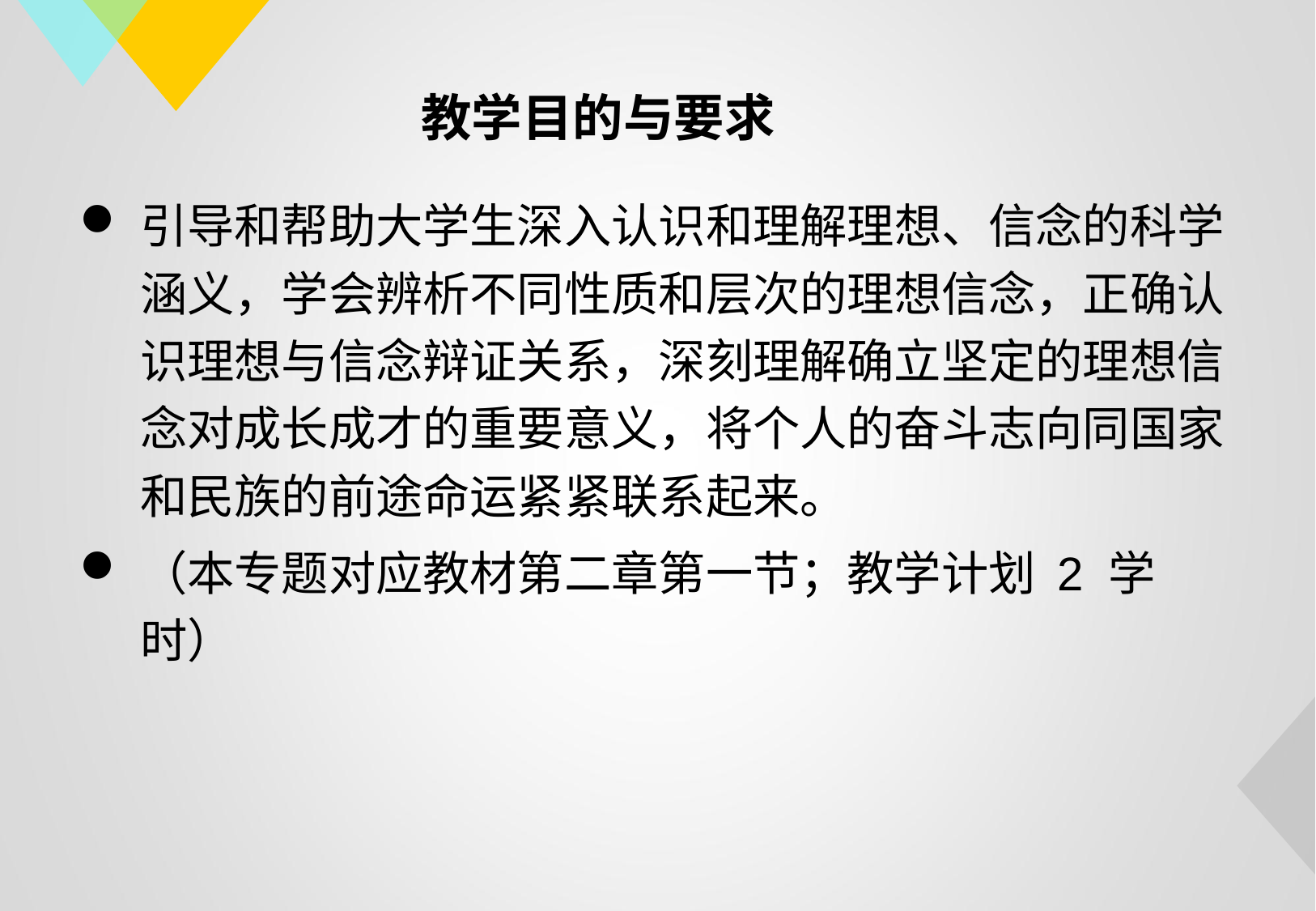

# 教学目的与要求
引导和帮助大学生深入认识和理解理想、信念的科学涵义，学会辨析不同性质和层次的理想信念，正确认识理想与信念辩证关系，深刻理解确立坚定的理想信念对成长成才的重要意义，将个人的奋斗志向同国家和民族的前途命运紧紧联系起来。
（本专题对应教材第二章第一节；教学计划 2 学时）